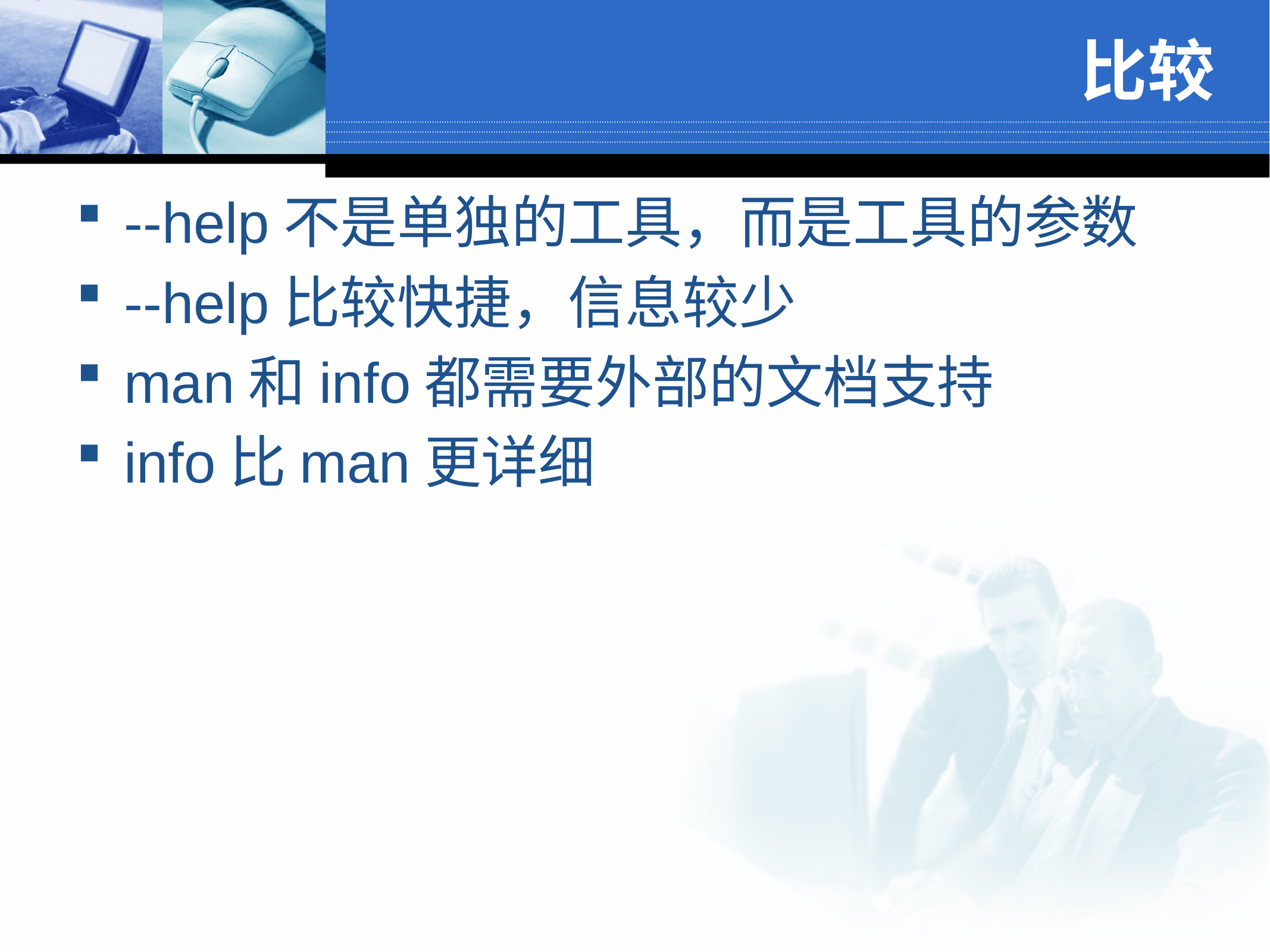

# 比较
--help不是单独的工具，而是工具的参数
--help比较快捷，信息较少
man和info都需要外部的文档支持
info比man更详细